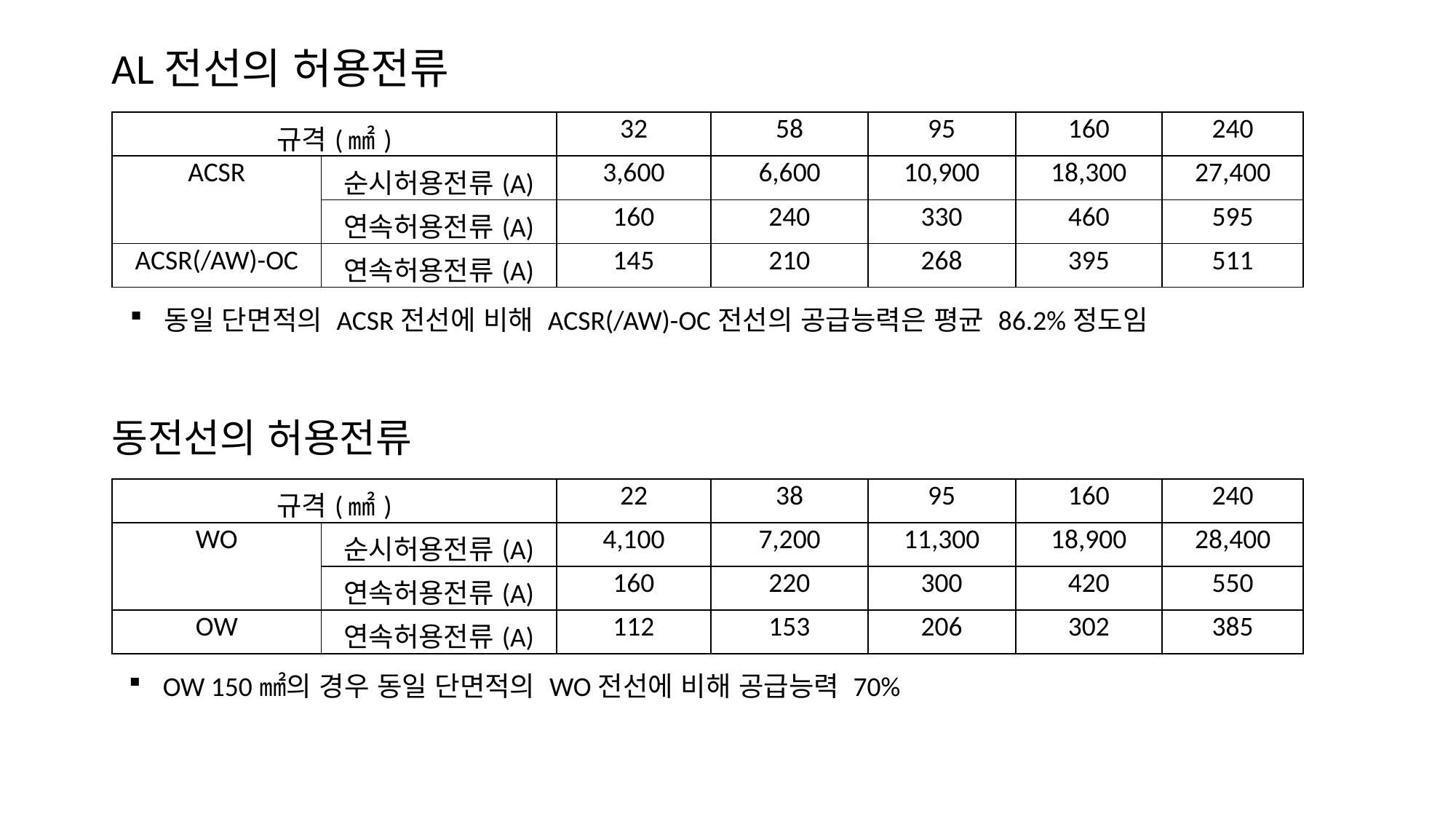

# AL전선의 허용전류
| 규격(㎟) |  | 32 | 58 | 95 | 160 | 240 |
| --- | --- | --- | --- | --- | --- | --- |
| ACSR | 순시허용전류(A) | 3,600 | 6,600 | 10,900 | 18,300 | 27,400 |
|  | 연속허용전류(A) | 160 | 240 | 330 | 460 | 595 |
| ACSR(/AW)-OC | 연속허용전류(A) | 145 | 210 | 268 | 395 | 511 |
동일 단면적의 ACSR전선에 비해 ACSR(/AW)-OC전선의 공급능력은 평균 86.2%정도임
동전선의 허용전류
| 규격(㎟) |  | 22 | 38 | 95 | 160 | 240 |
| --- | --- | --- | --- | --- | --- | --- |
| WO | 순시허용전류(A) | 4,100 | 7,200 | 11,300 | 18,900 | 28,400 |
|  | 연속허용전류(A) | 160 | 220 | 300 | 420 | 550 |
| OW | 연속허용전류(A) | 112 | 153 | 206 | 302 | 385 |
OW 150㎟의 경우 동일 단면적의 WO전선에 비해 공급능력 70%